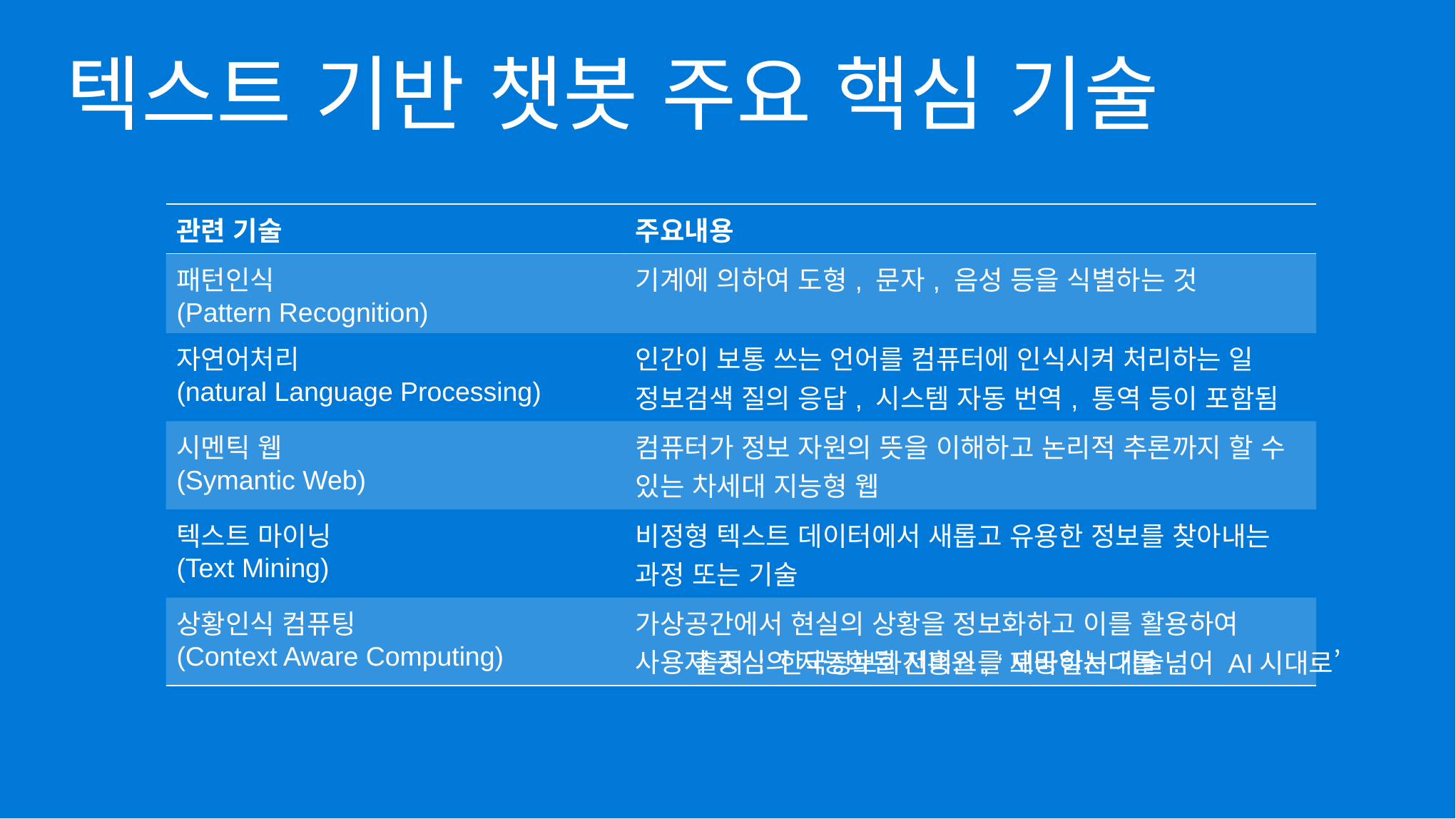

텍스트 기반 챗봇 주요 핵심 기술
| 관련 기술 | 주요내용 |
| --- | --- |
| 패턴인식 (Pattern Recognition) | 기계에 의하여 도형, 문자, 음성 등을 식별하는 것 |
| 자연어처리 (natural Language Processing) | 인간이 보통 쓰는 언어를 컴퓨터에 인식시켜 처리하는 일 정보검색 질의 응답, 시스템 자동 번역, 통역 등이 포함됨 |
| 시멘틱 웹 (Symantic Web) | 컴퓨터가 정보 자원의 뜻을 이해하고 논리적 추론까지 할 수 있는 차세대 지능형 웹 |
| 텍스트 마이닝 (Text Mining) | 비정형 텍스트 데이터에서 새롭고 유용한 정보를 찾아내는 과정 또는 기술 |
| 상황인식 컴퓨팅 (Context Aware Computing) | 가상공간에서 현실의 상황을 정보화하고 이를 활용하여 사용자 중심의 지능화된 서비스를 제공하는 기술. |
출처 : 한국정보화진흥원, ‘모바일시대를 넘어 AI시대로’